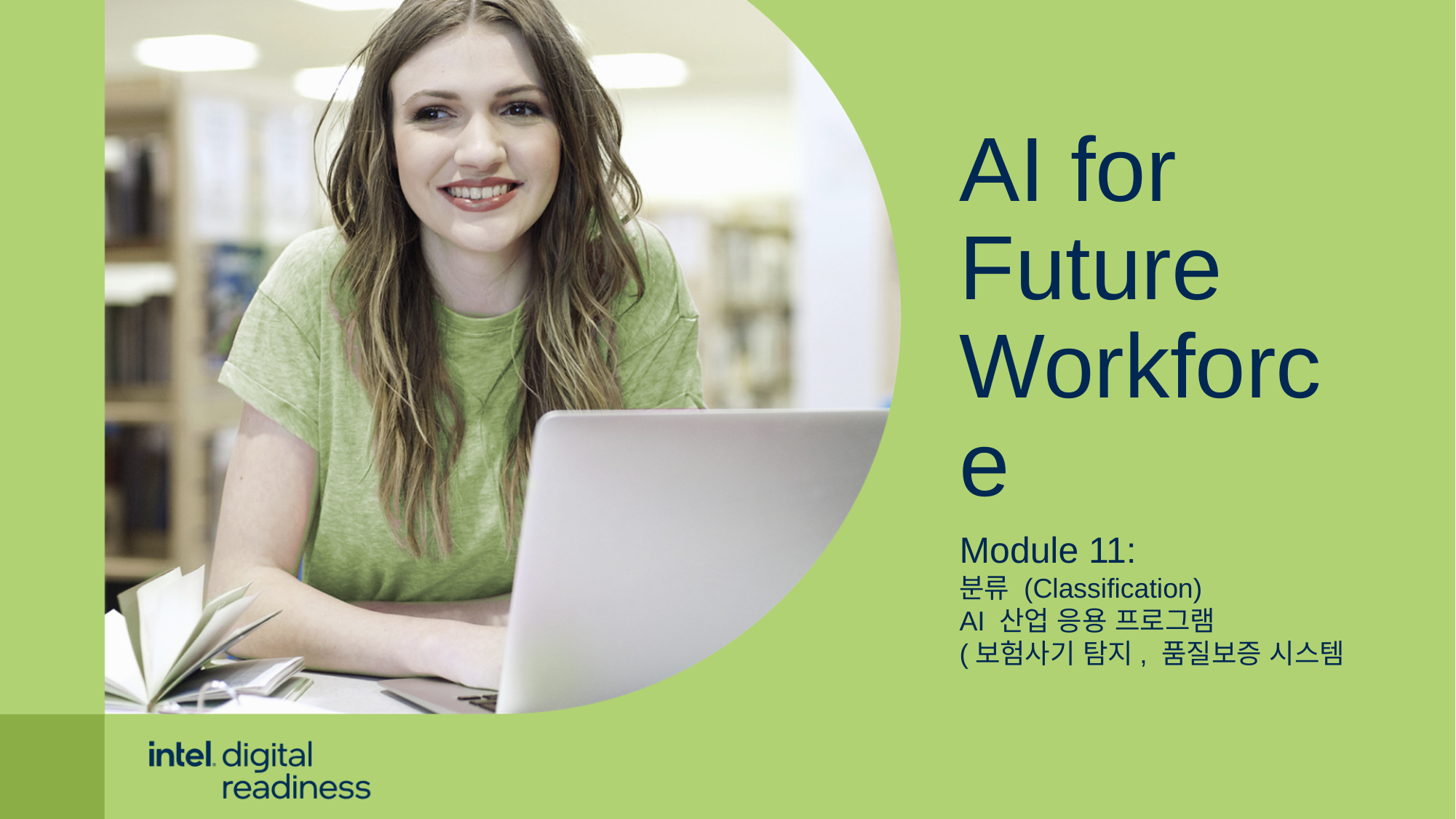

AI for
Future Workforce
Module 11:
분류 (Classification)
AI 산업 응용 프로그램
(보험사기 탐지, 품질보증 시스템